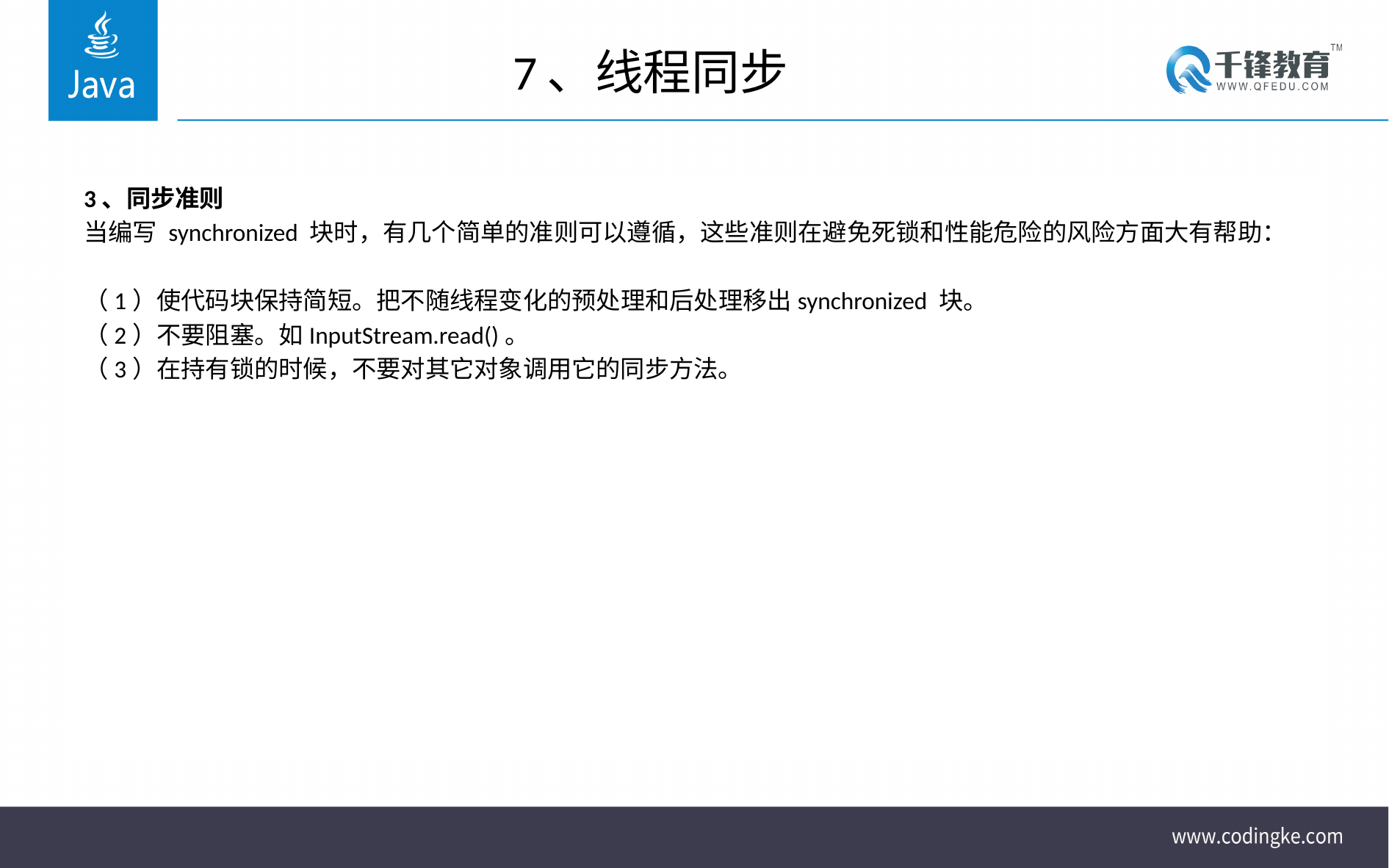

# 7、线程同步
3、同步准则
当编写 synchronized 块时，有几个简单的准则可以遵循，这些准则在避免死锁和性能危险的风险方面大有帮助：

（1）使代码块保持简短。把不随线程变化的预处理和后处理移出synchronized 块。
（2）不要阻塞。如InputStream.read()。
（3）在持有锁的时候，不要对其它对象调用它的同步方法。